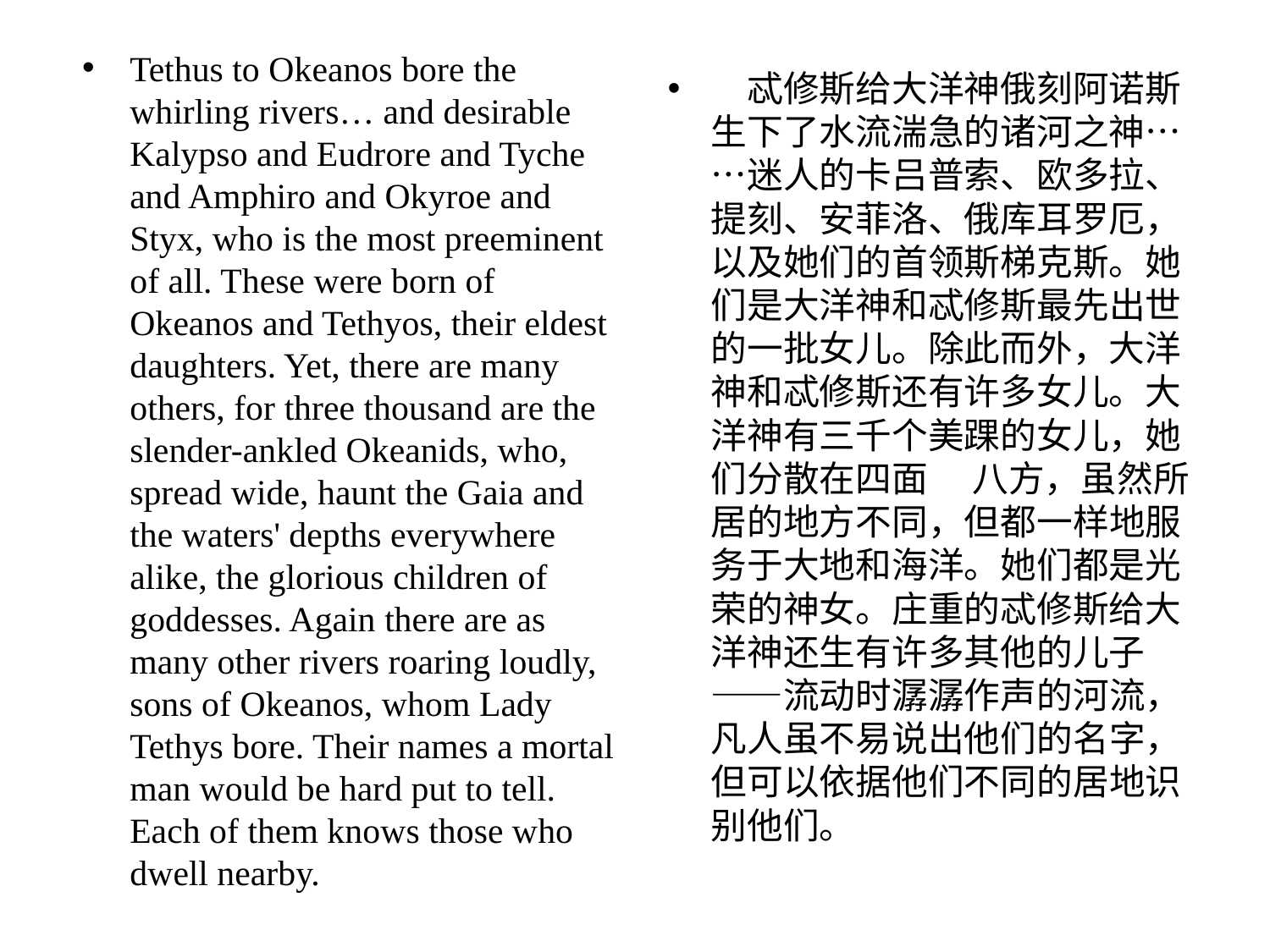

Tethus to Okeanos bore the whirling rivers… and desirable Kalypso and Eudrore and Tyche and Amphiro and Okyroe and Styx, who is the most preeminent of all. These were born of Okeanos and Tethyos, their eldest daughters. Yet, there are many others, for three thousand are the slender-ankled Okeanids, who, spread wide, haunt the Gaia and the waters' depths everywhere alike, the glorious children of goddesses. Again there are as many other rivers roaring loudly, sons of Okeanos, whom Lady Tethys bore. Their names a mortal man would be hard put to tell. Each of them knows those who dwell nearby.
　忒修斯给⼤洋神俄刻阿诺斯⽣下了⽔流湍急的诸河之神……迷⼈的卡吕普索、欧多拉、提刻、安菲洛、俄库⽿罗厄，以及她们的⾸领斯梯克斯。她 们是⼤洋神和忒修斯最先出世的⼀批⼥⼉。除此⽽外，⼤洋神和忒修斯还有许多⼥⼉。⼤洋神有三千个美踝的⼥⼉，她们分散在四⾯ 　⼋⽅，虽然所居的地⽅不同，但都⼀样地服务于⼤地和海洋。她们都是光荣的神⼥。庄重的忒修斯给⼤洋神还⽣有许多其他的⼉⼦ 　——流动时潺潺作声的河流，凡⼈虽不易说出他们的名字，但可以依据他们不同的居地识别他们。